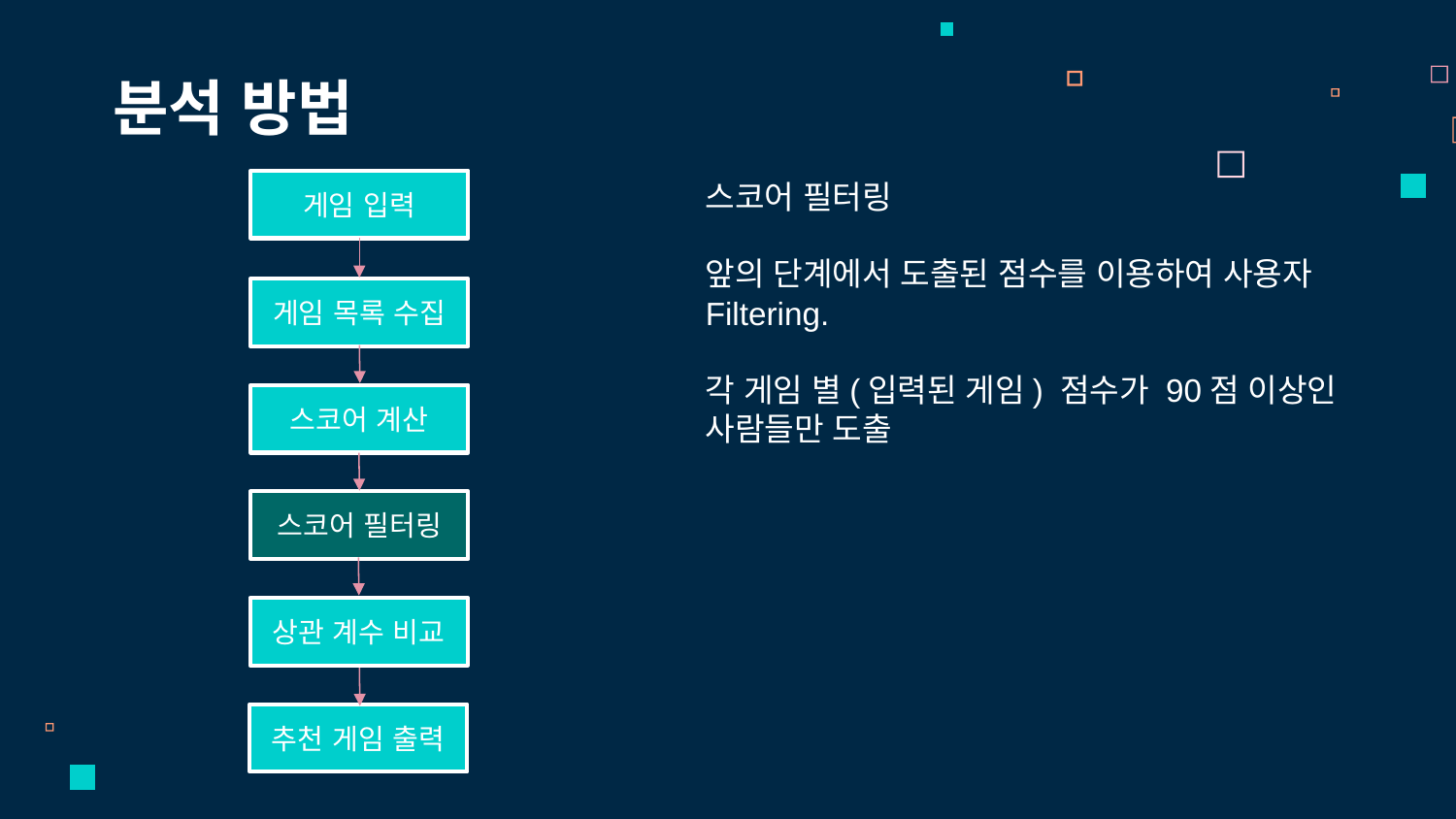

분석 방법
게임 입력
스코어 필터링

앞의 단계에서 도출된 점수를 이용하여 사용자 Filtering.

각 게임 별(입력된 게임) 점수가 90점 이상인 사람들만 도출

게임 목록 수집
스코어 계산
스코어 필터링
상관 계수 비교
추천 게임 출력